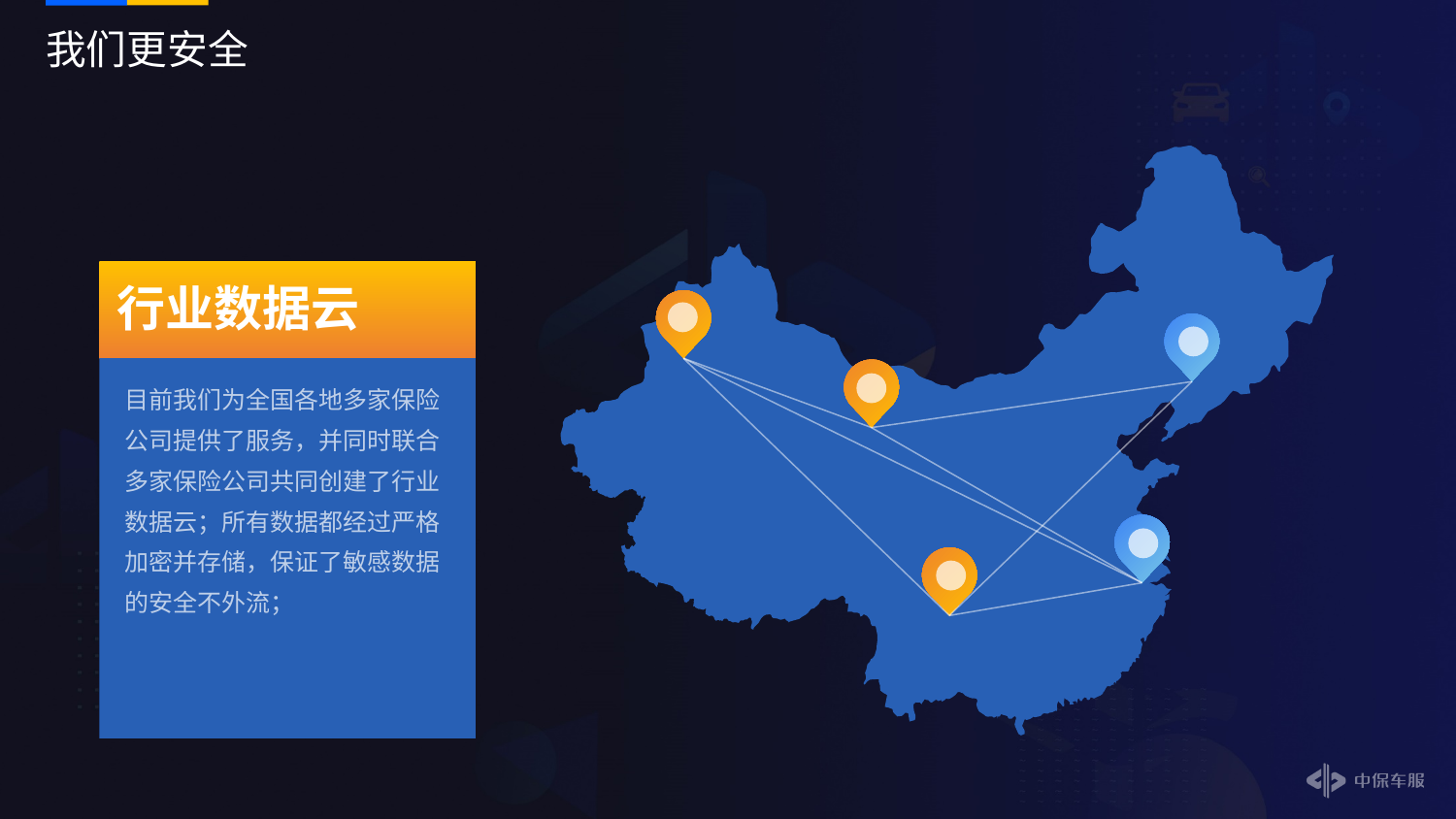

# 我们更安全

行业数据云

目前我们为全国各地多家保险公司提供了服务，并同时联合多家保险公司共同创建了行业数据云；所有数据都经过严格加密并存储，保证了敏感数据的安全不外流；